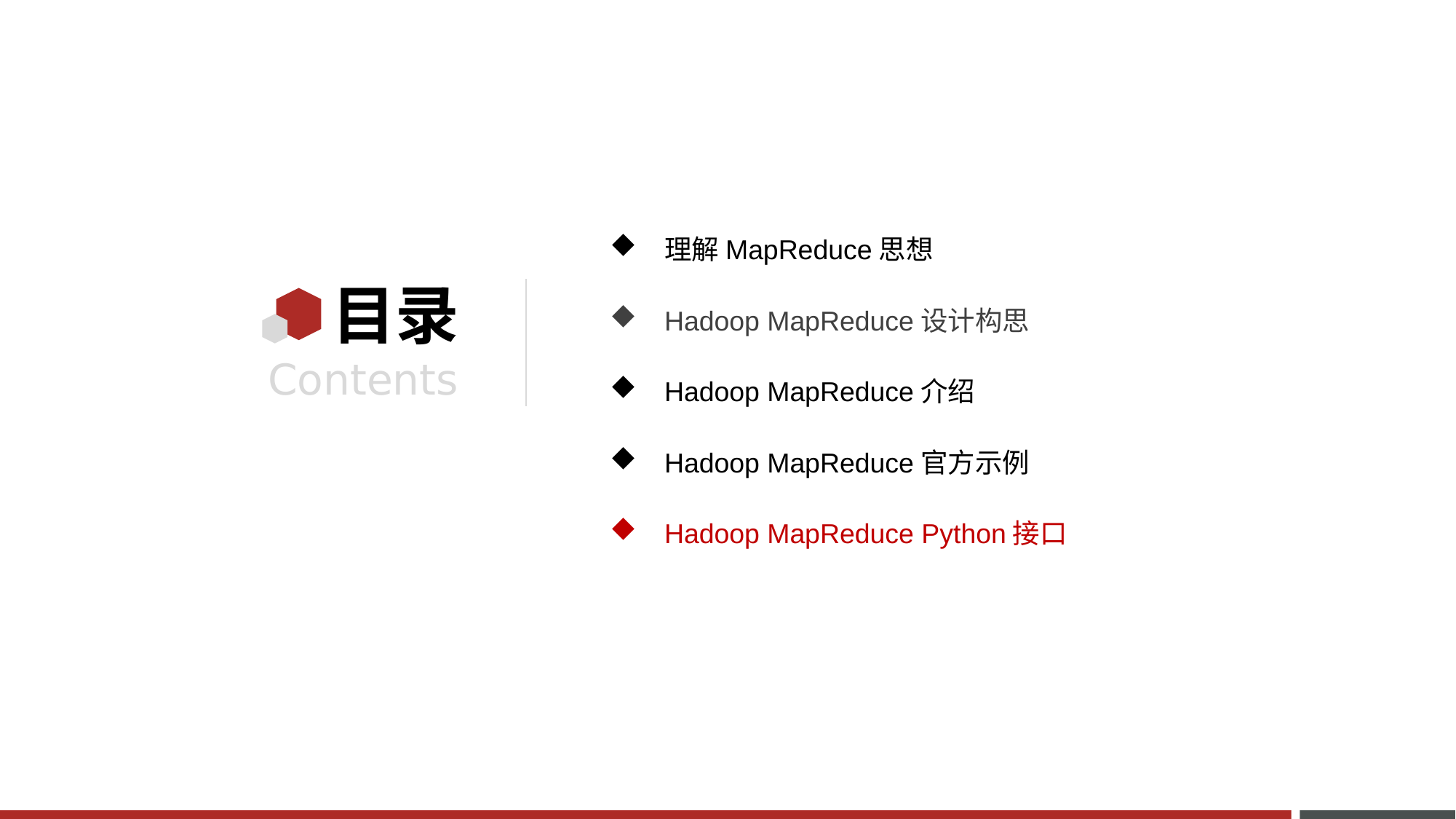

理解MapReduce思想
Hadoop MapReduce设计构思
Hadoop MapReduce介绍
Hadoop MapReduce官方示例
Hadoop MapReduce Python接口